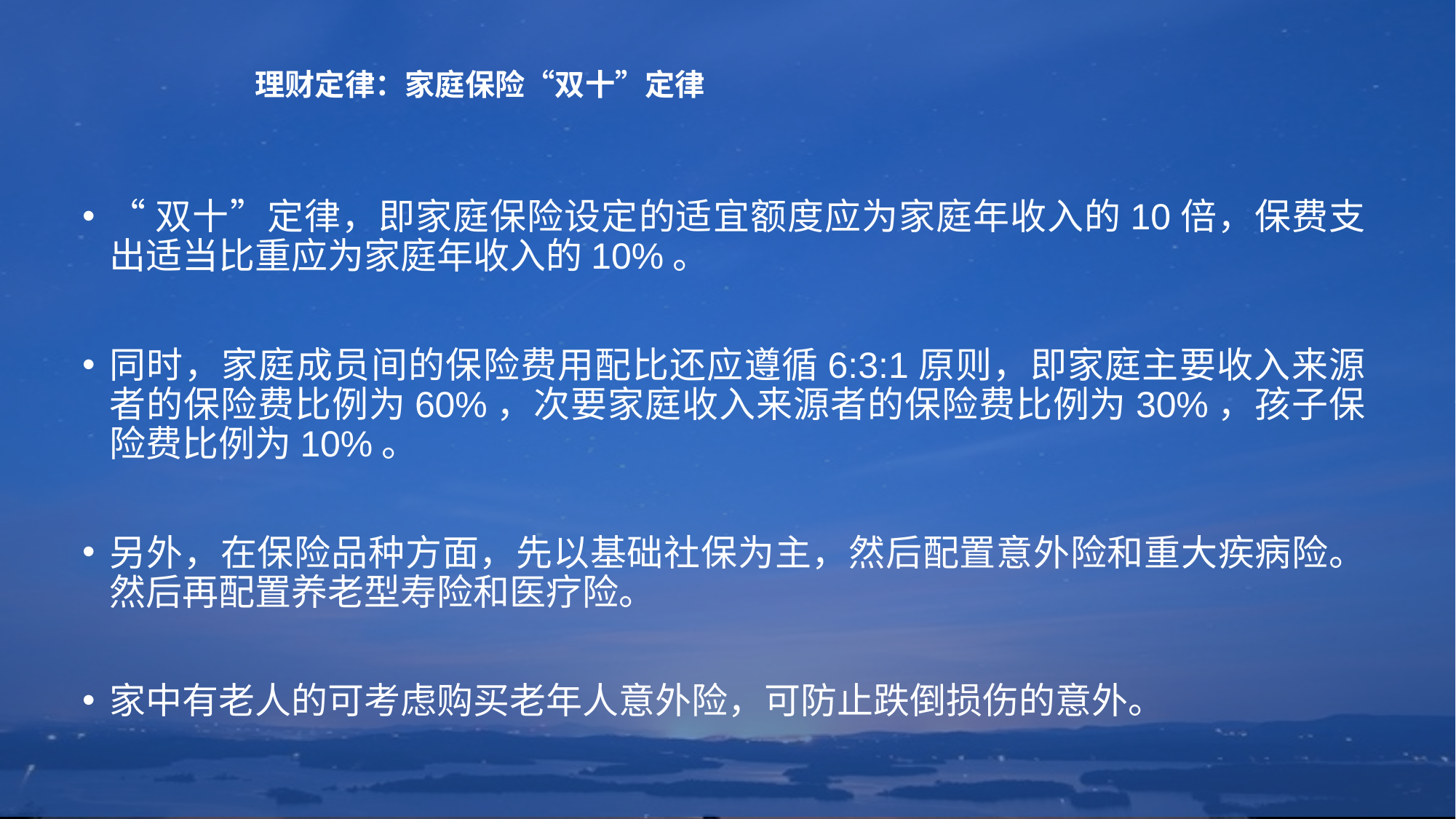

# 理财定律：家庭保险“双十”定律

“双十”定律，即家庭保险设定的适宜额度应为家庭年收入的10倍，保费支出适当比重应为家庭年收入的10%。

同时，家庭成员间的保险费用配比还应遵循6:3:1原则，即家庭主要收入来源者的保险费比例为60%，次要家庭收入来源者的保险费比例为30%，孩子保险费比例为10%。

另外，在保险品种方面，先以基础社保为主，然后配置意外险和重大疾病险。然后再配置养老型寿险和医疗险。

家中有老人的可考虑购买老年人意外险，可防止跌倒损伤的意外。